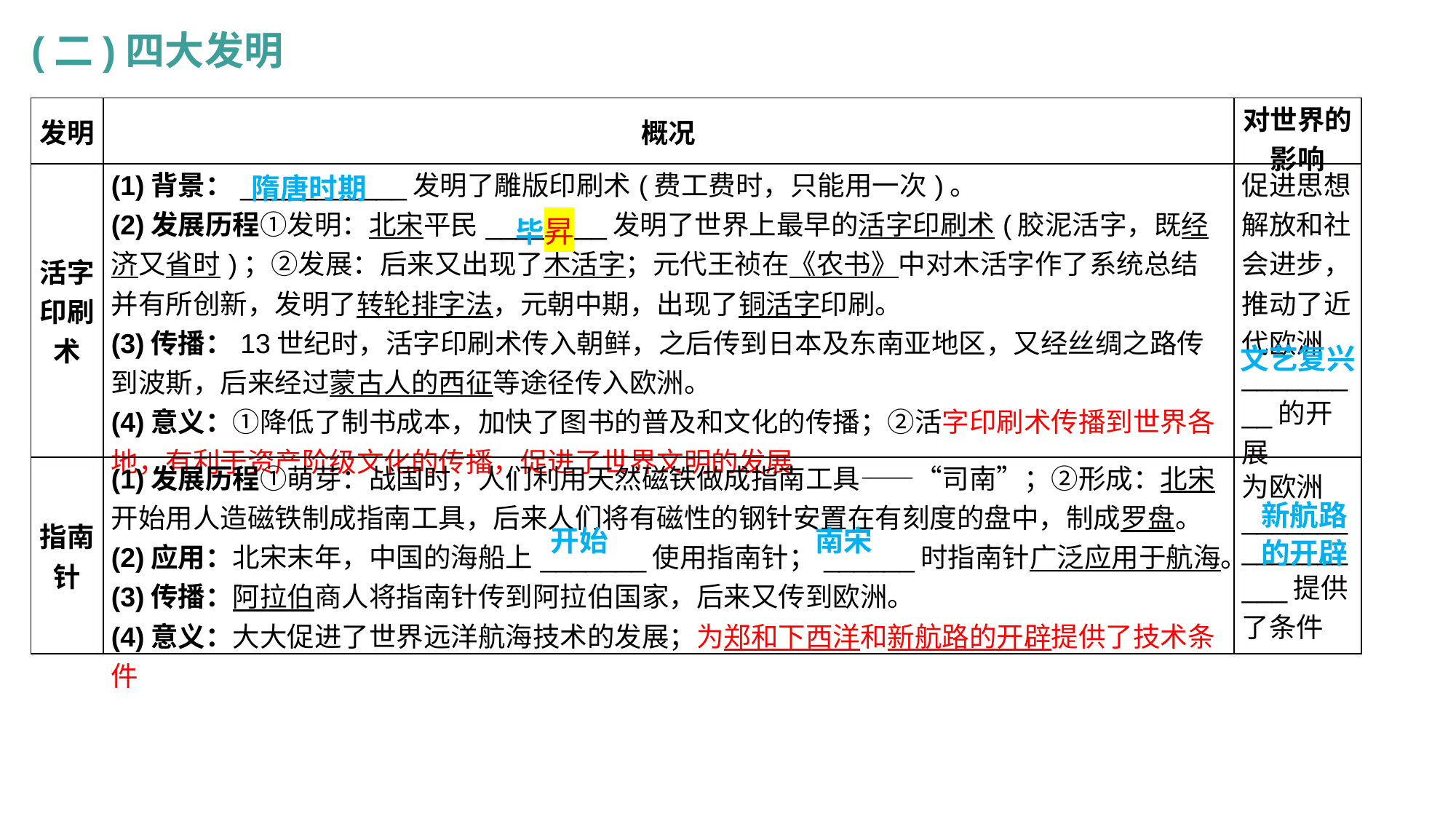

(二)四大发明
| 发明 | 概况 | 对世界的影响 |
| --- | --- | --- |
| 活字印刷术 | (1)背景：\_\_\_\_\_\_\_\_\_\_\_发明了雕版印刷术(费工费时，只能用一次)。 (2)发展历程①发明：北宋平民\_\_\_\_\_\_\_\_发明了世界上最早的活字印刷术(胶泥活字，既经济又省时)；②发展：后来又出现了木活字；元代王祯在《农书》中对木活字作了系统总结并有所创新，发明了转轮排字法，元朝中期，出现了铜活字印刷。 (3)传播：13世纪时，活字印刷术传入朝鲜，之后传到日本及东南亚地区，又经丝绸之路传到波斯，后来经过蒙古人的西征等途径传入欧洲。 (4)意义：①降低了制书成本，加快了图书的普及和文化的传播；②活字印刷术传播到世界各地，有利于资产阶级文化的传播，促进了世界文明的发展 | 促进思想解放和社会进步， 推动了近代欧洲\_\_\_\_\_\_\_\_\_的开展 |
| 指南针 | (1)发展历程①萌芽：战国时，人们利用天然磁铁做成指南工具——“司南”；②形成：北宋开始用人造磁铁制成指南工具，后来人们将有磁性的钢针安置在有刻度的盘中，制成罗盘。 (2)应用：北宋末年，中国的海船上\_\_\_\_\_\_\_使用指南针；\_\_\_\_\_\_时指南针广泛应用于航海。 (3)传播：阿拉伯商人将指南针传到阿拉伯国家，后来又传到欧洲。 (4)意义：大大促进了世界远洋航海技术的发展；为郑和下西洋和新航路的开辟提供了技术条件 | 为欧洲\_\_\_\_\_\_\_\_\_\_\_\_\_\_\_\_\_提供了条件 |
隋唐时期
毕昇
文艺复兴
新航路
的开辟
开始
南宋